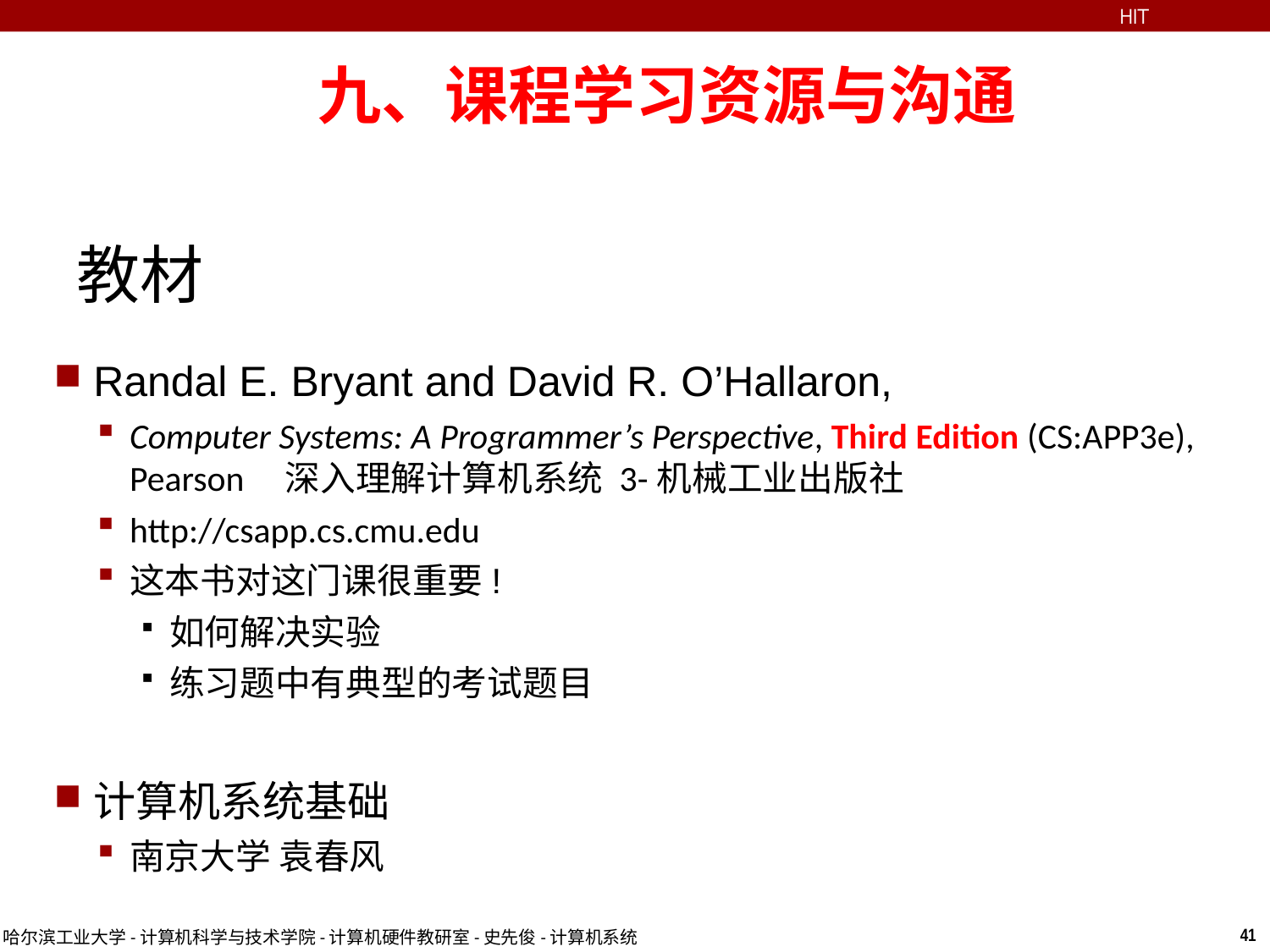

HIT
九、课程学习资源与沟通
# 教材
Randal E. Bryant and David R. O’Hallaron,
Computer Systems: A Programmer’s Perspective, Third Edition (CS:APP3e), Pearson    深入理解计算机系统 3-机械工业出版社
http://csapp.cs.cmu.edu
这本书对这门课很重要!
如何解决实验
练习题中有典型的考试题目

计算机系统基础
南京大学 袁春风